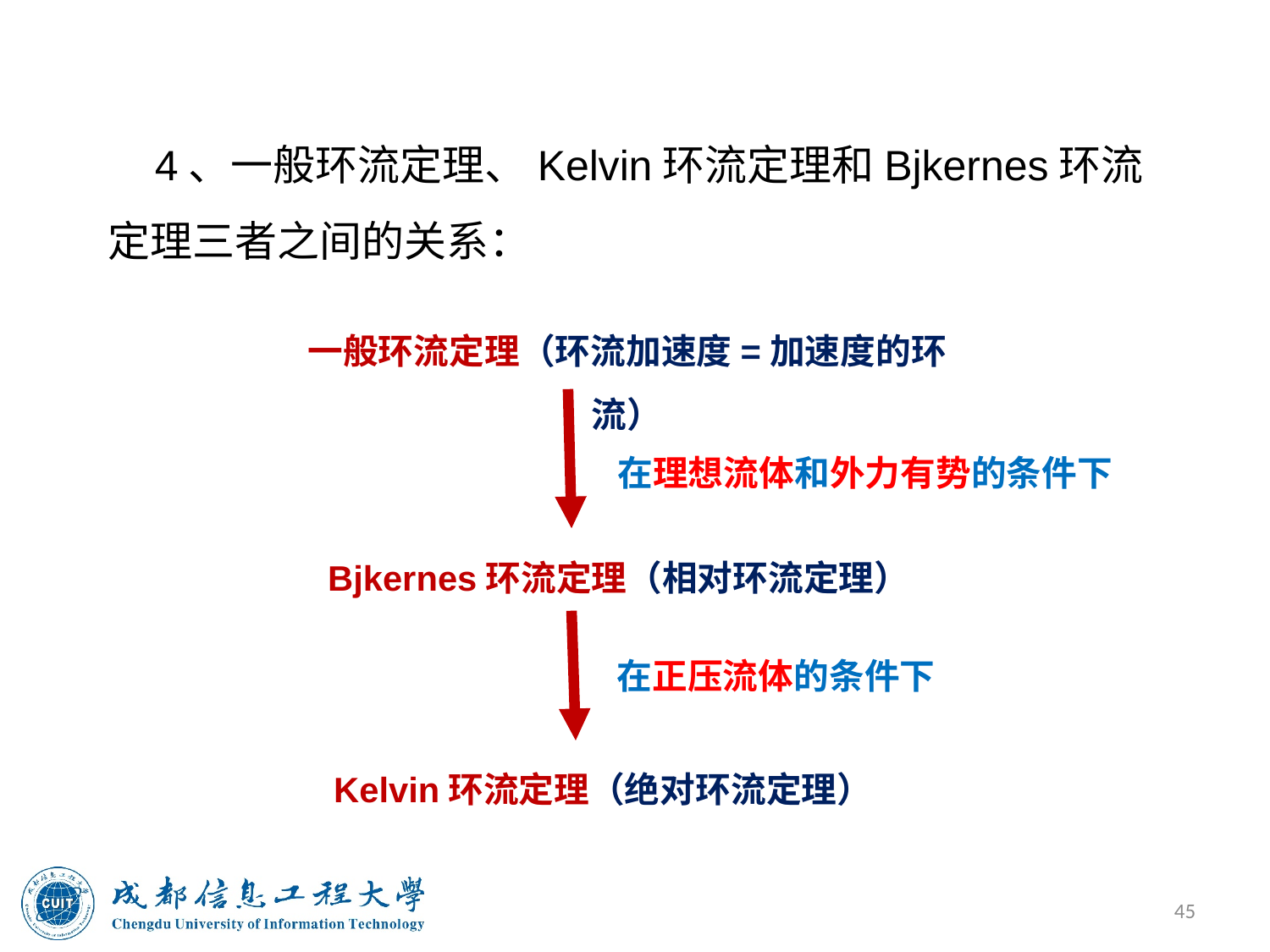

4、一般环流定理、Kelvin环流定理和Bjkernes环流定理三者之间的关系：

一般环流定理（环流加速度=加速度的环流）
在理想流体和外力有势的条件下
Bjkernes环流定理（相对环流定理）
在正压流体的条件下
Kelvin环流定理（绝对环流定理）
45